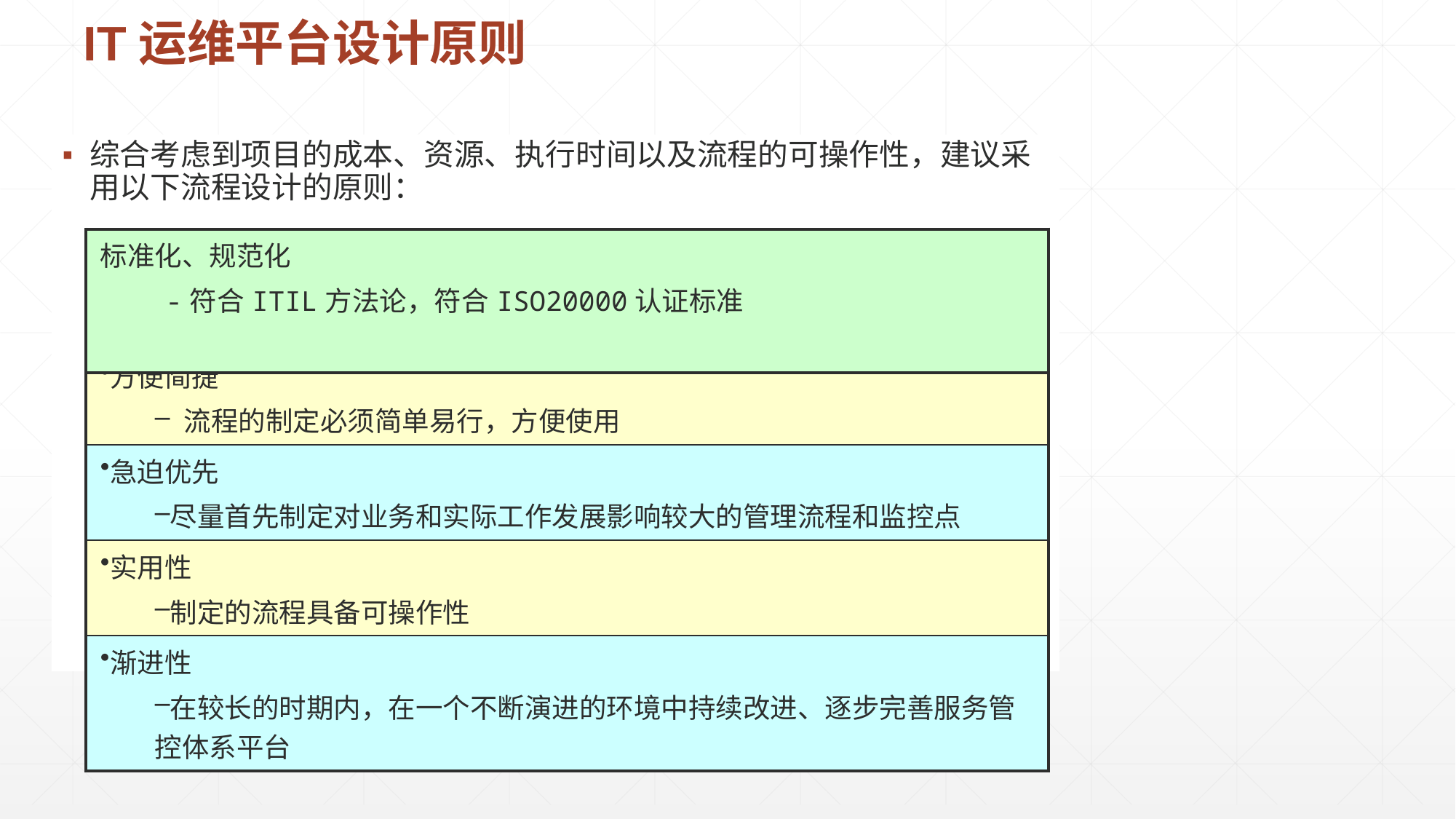

IT运维平台设计原则
综合考虑到项目的成本、资源、执行时间以及流程的可操作性，建议采用以下流程设计的原则：
| 标准化、规范化 -符合ITIL方法论，符合ISO20000认证标准 |
| --- |
|  |
| 方便简捷 流程的制定必须简单易行，方便使用 |
| --- |
| 急迫优先 尽量首先制定对业务和实际工作发展影响较大的管理流程和监控点 |
| 实用性 制定的流程具备可操作性 |
| 渐进性 在较长的时期内，在一个不断演进的环境中持续改进、逐步完善服务管控体系平台 |